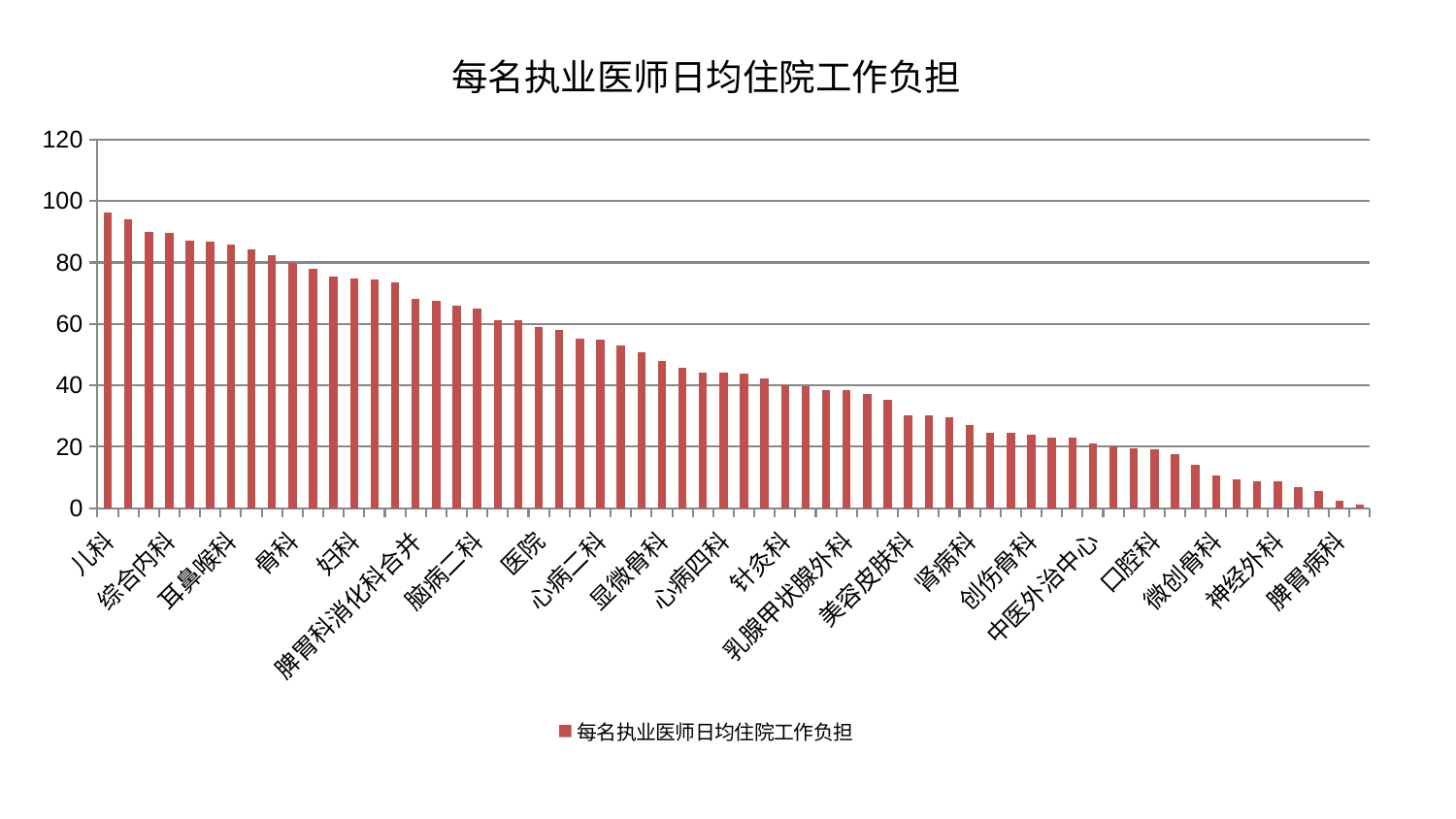

### Chart: 每名执业医师日均住院工作负担

| Category | 每名执业医师日均住院工作负担 |
|---|---|
| 儿科 | 96.1478811744524 |
| 胸外科 | 94.13808659928253 |
| 西区重症医学科 | 90.07398848610775 |
| 综合内科 | 89.64408377909687 |
| 内分泌科 | 87.10648020453422 |
| 脑病一科 | 86.76093976254096 |
| 耳鼻喉科 | 85.93351148651148 |
| 眼科 | 84.17368181103366 |
| 呼吸内科 | 82.47697730876094 |
| 骨科 | 79.90929226691878 |
| 老年医学科 | 78.09945088220059 |
| 普通外科 | 75.50955040291598 |
| 妇科 | 74.83028020563542 |
| 东区重症医学科 | 74.38583759001128 |
| 小儿推拿科 | 73.63982591733198 |
| 脾胃科消化科合并 | 68.28334625983297 |
| 血液科 | 67.67340613255111 |
| 肿瘤内科 | 65.87033102980138 |
| 脑病二科 | 65.12382804329873 |
| 脊柱骨科 | 61.156348451070095 |
| 妇二科 | 61.13546693848833 |
| 医院 | 59.06681965624534 |
| 产科 | 58.03472088341566 |
| 肛肠科 | 55.119944064417936 |
| 心病二科 | 54.8142883004312 |
| 妇科妇二科合并 | 52.94212443279853 |
| 消化内科 | 50.79752248911164 |
| 显微骨科 | 47.8591242970471 |
| 肾脏内科 | 45.81162170380968 |
| 肝病科 | 44.083052374389034 |
| 心病四科 | 44.07921131591881 |
| 皮肤科 | 43.98340556468621 |
| 小儿骨科 | 42.28072839641217 |
| 针灸科 | 40.112466247548696 |
| 风湿病科 | 39.63325710818768 |
| 运动损伤骨科 | 38.55584703374979 |
| 乳腺甲状腺外科 | 38.3607157431884 |
| 男科 | 37.162499093880875 |
| 肝胆外科 | 35.20750251099323 |
| 美容皮肤科 | 30.40601553560771 |
| 脑病三科 | 30.276379250767228 |
| 治未病中心 | 29.609121876886114 |
| 肾病科 | 27.14997217496091 |
| 关节骨科 | 24.646287888442654 |
| 心病三科 | 24.512374063754795 |
| 创伤骨科 | 23.791377458327688 |
| 推拿科 | 22.972985408768864 |
| 心病一科 | 22.913785400120233 |
| 中医外治中心 | 21.18648739603499 |
| 康复科 | 20.159738035853646 |
| 东区肾病科 | 19.56415495838879 |
| 口腔科 | 19.18538115339836 |
| 身心医学科 | 17.744639845087274 |
| 神经内科 | 14.245759658929114 |
| 微创骨科 | 10.716714938991135 |
| 泌尿外科 | 9.451236122167849 |
| 重症医学科 | 8.819927592376864 |
| 神经外科 | 8.67848924616139 |
| 心血管内科 | 6.789852503590343 |
| 周围血管科 | 5.495665075293177 |
| 脾胃病科 | 2.6006661660960217 |
| 中医经典科 | 1.2621793442392448 |
53